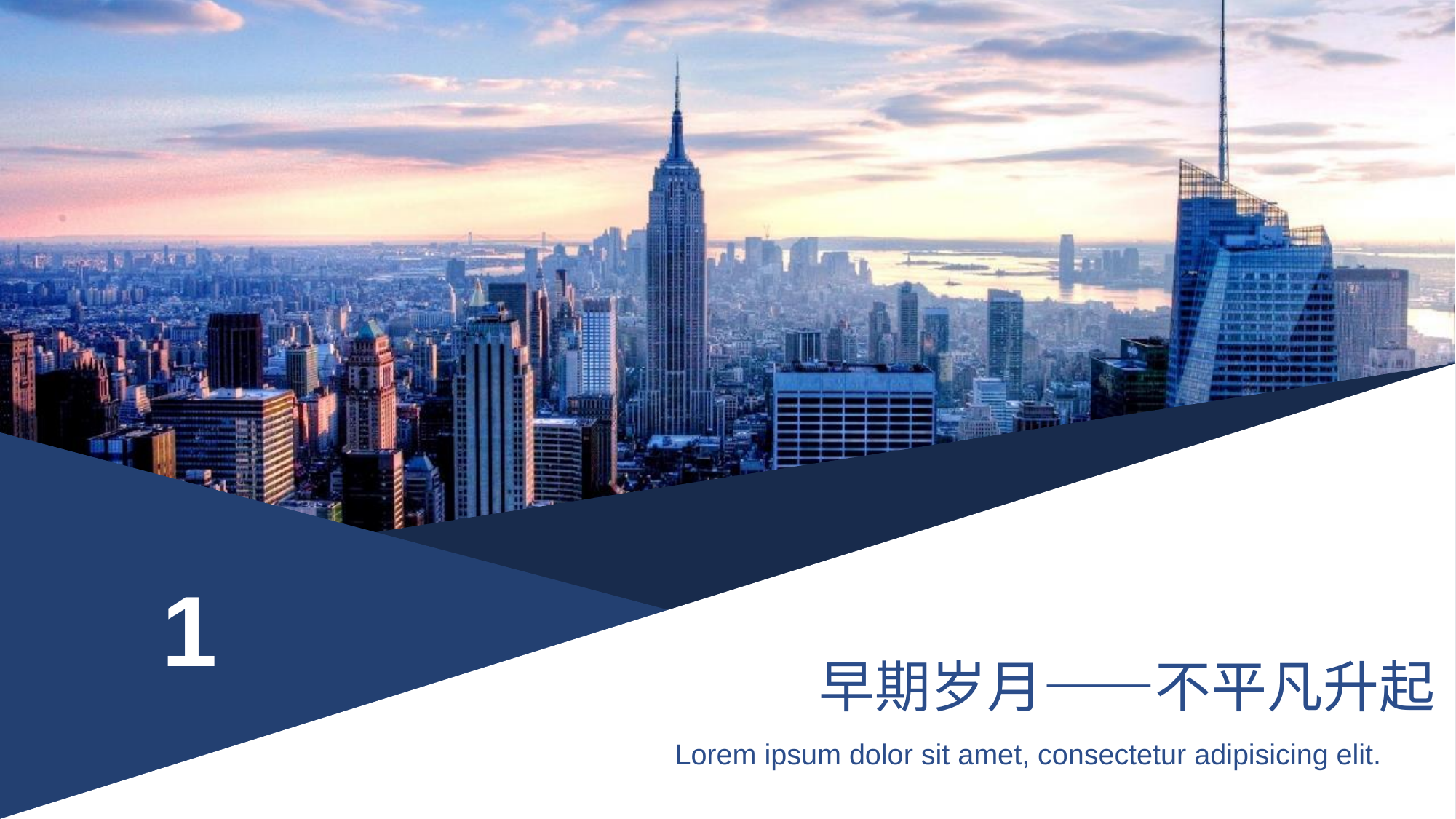

1
# 早期岁月——不平凡升起
Lorem ipsum dolor sit amet, consectetur adipisicing elit.